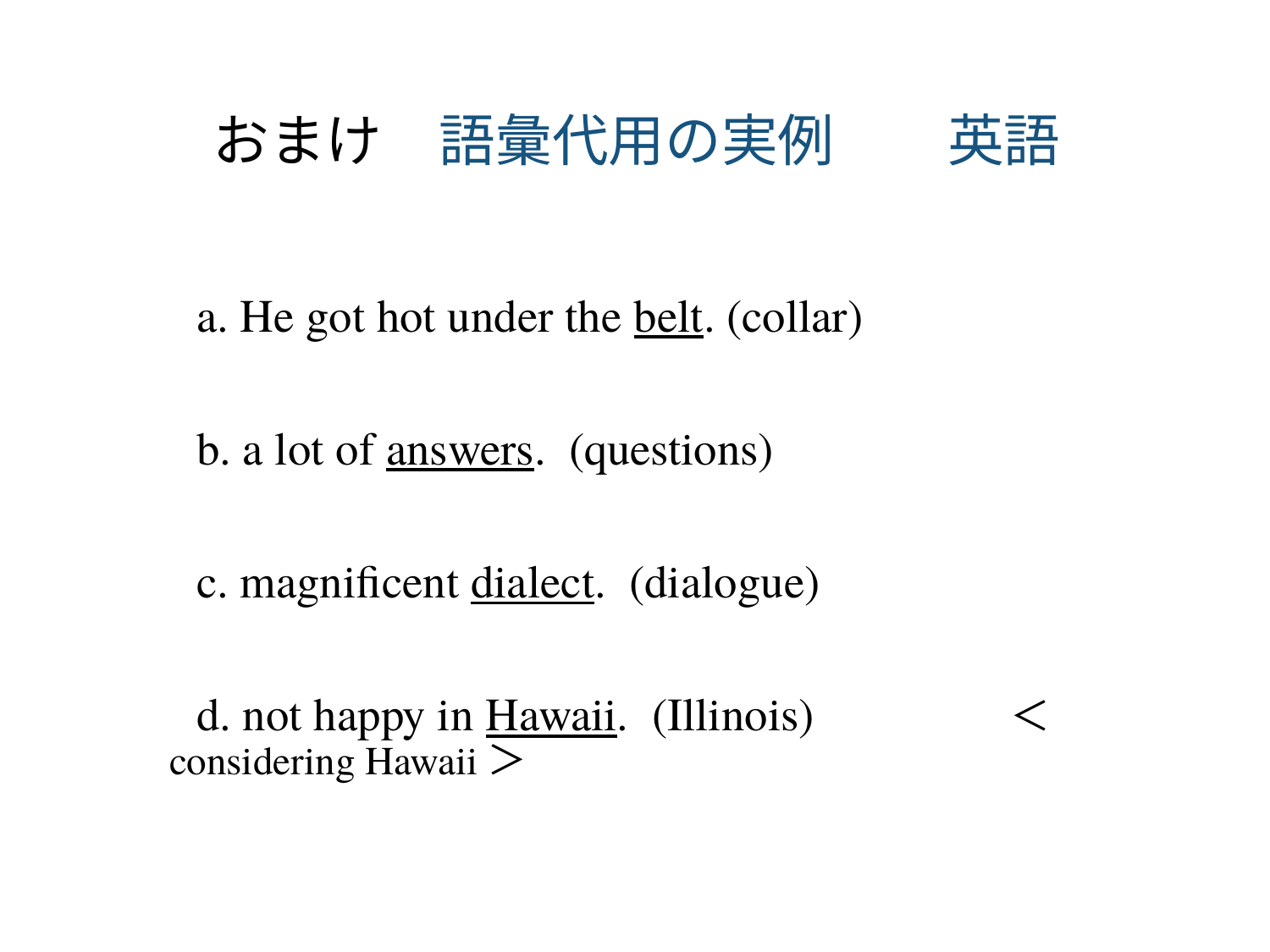

# おまけ　語彙代用の実例　　英語
　a. He got hot under the belt. (collar)

　b. a lot of answers.  (questions)

　c. magnificent dialect.  (dialogue)

　d. not happy in Hawaii.  (Illinois)　　　　＜considering Hawaii＞